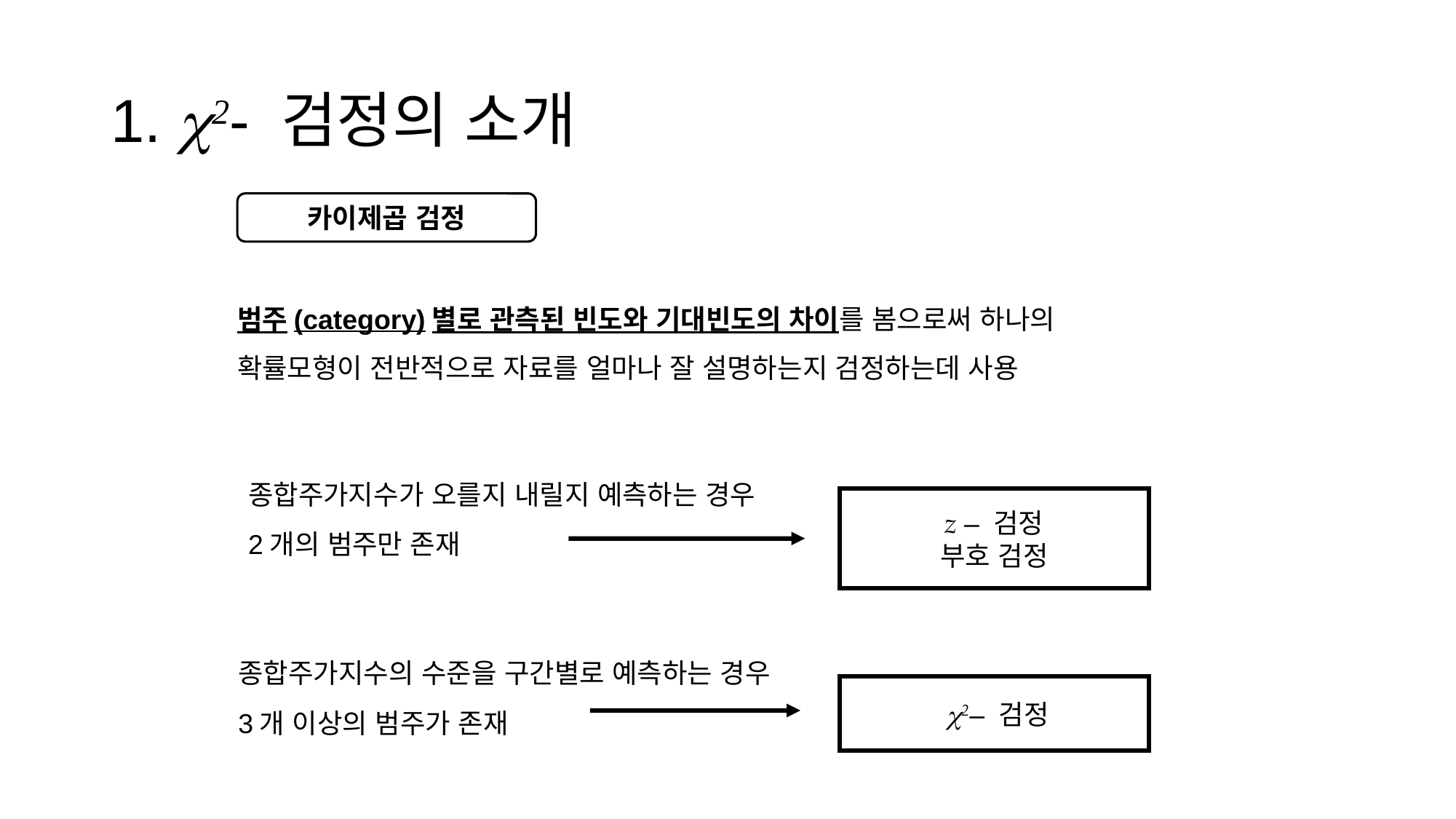

# 1. χ2- 검정의 소개
카이제곱 검정
범주(category)별로 관측된 빈도와 기대빈도의 차이를 봄으로써 하나의 확률모형이 전반적으로 자료를 얼마나 잘 설명하는지 검정하는데 사용
종합주가지수가 오를지 내릴지 예측하는 경우
2개의 범주만 존재
z – 검정
부호 검정

종합주가지수의 수준을 구간별로 예측하는 경우
3개 이상의 범주가 존재
 χ2– 검정